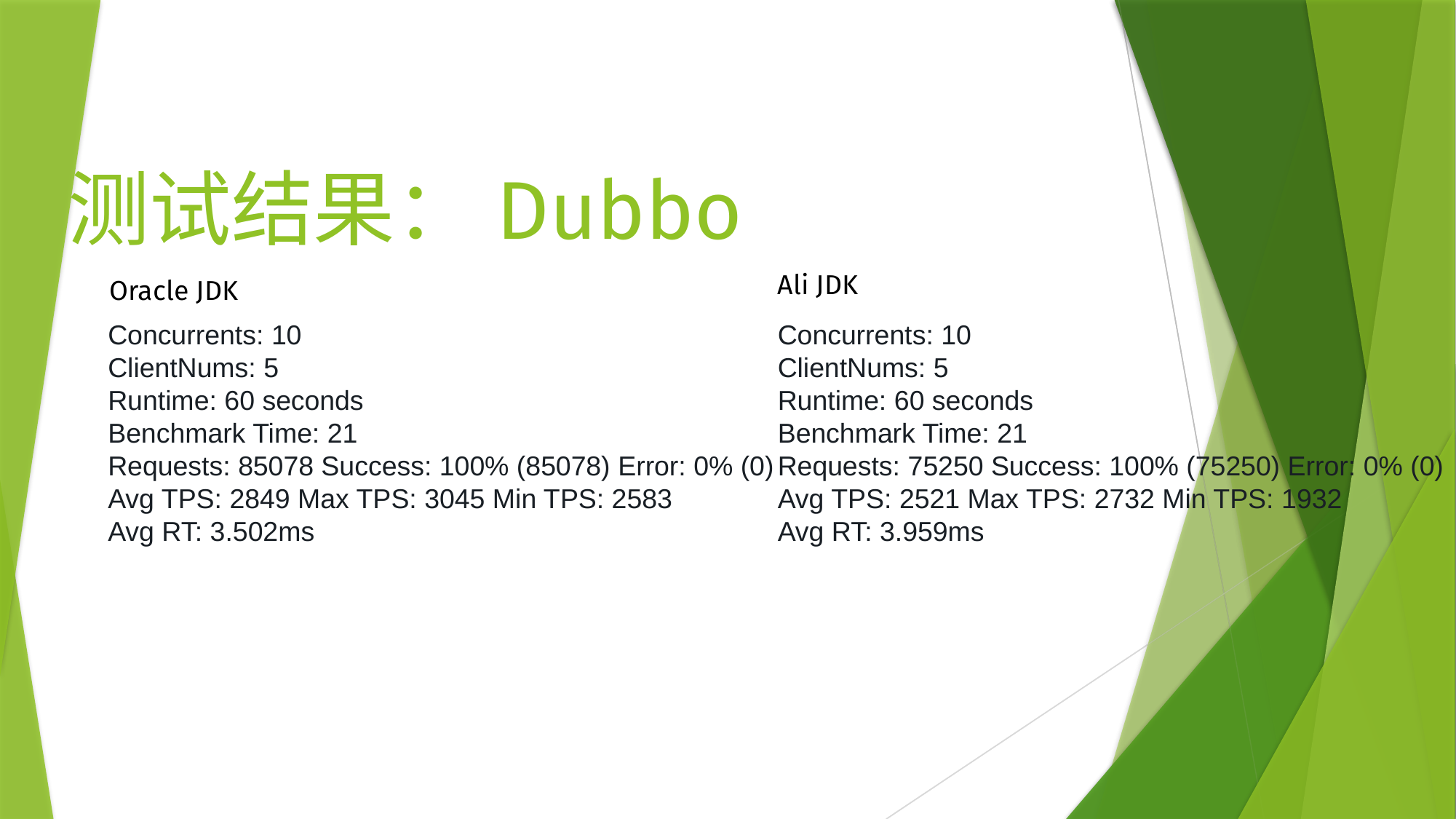

# 测试结果：Dubbo
Ali JDK
Oracle JDK
Concurrents: 10
ClientNums: 5
Runtime: 60 seconds
Benchmark Time: 21
Requests: 85078 Success: 100% (85078) Error: 0% (0)
Avg TPS: 2849 Max TPS: 3045 Min TPS: 2583
Avg RT: 3.502ms
Concurrents: 10
ClientNums: 5
Runtime: 60 seconds
Benchmark Time: 21
Requests: 75250 Success: 100% (75250) Error: 0% (0)
Avg TPS: 2521 Max TPS: 2732 Min TPS: 1932
Avg RT: 3.959ms